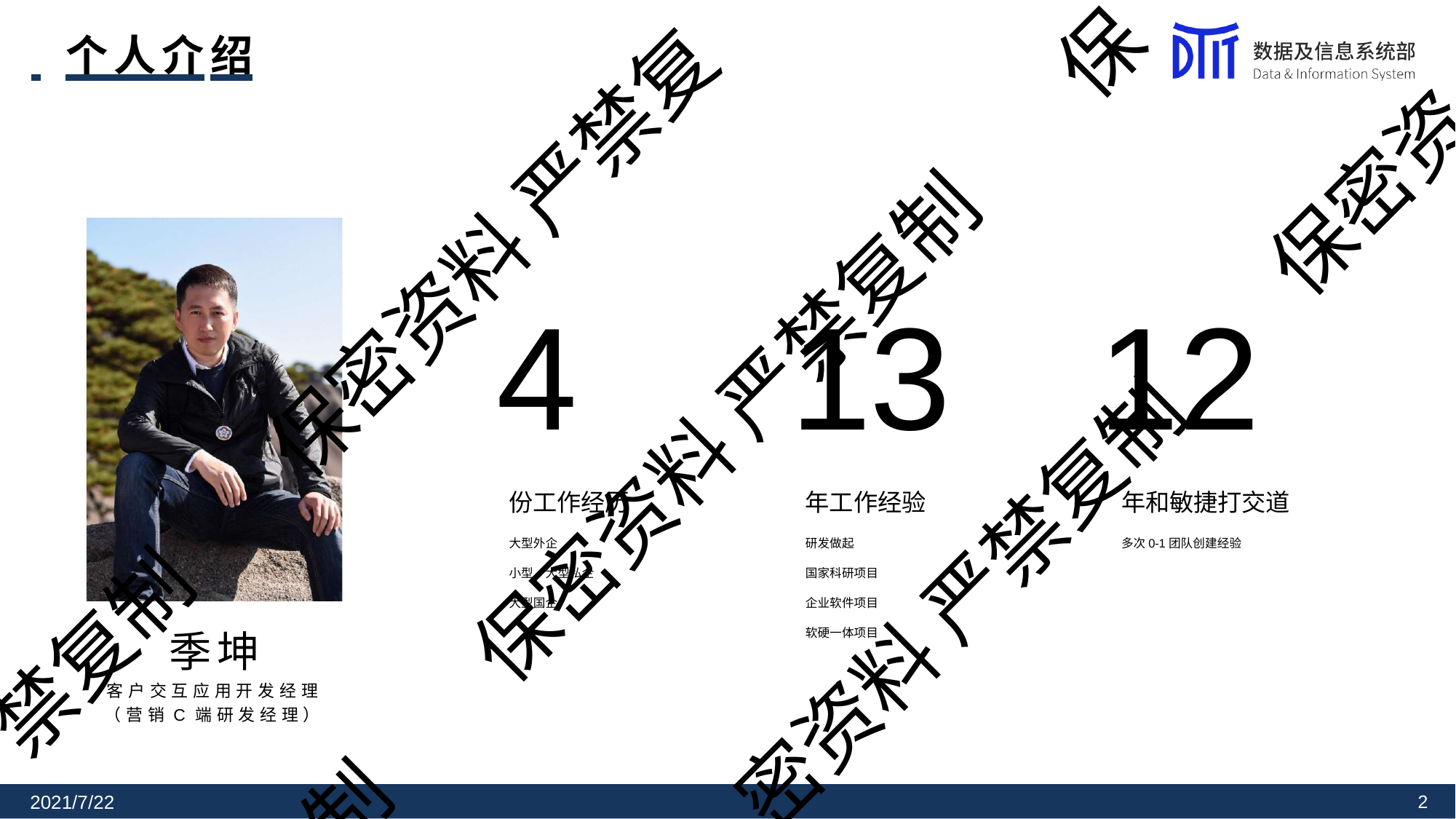

保
 	个人介绍
保密资
保密资料 严禁复

4
份工作经历
大型外企

小型，大型私企

大型国企
13
年工作经验
研发做起

国家科研项目

企业软件项目

软硬一体项目
12
年和敏捷打交道
多次0-1团队创建经验
保密资料 严禁复制
密资料 严禁复制
季坤
客 户 交 互 应 用 开 发 经 理
（ 营 销 C 端 研 发 经 理 ）
禁复制
制
2021/7/22
2